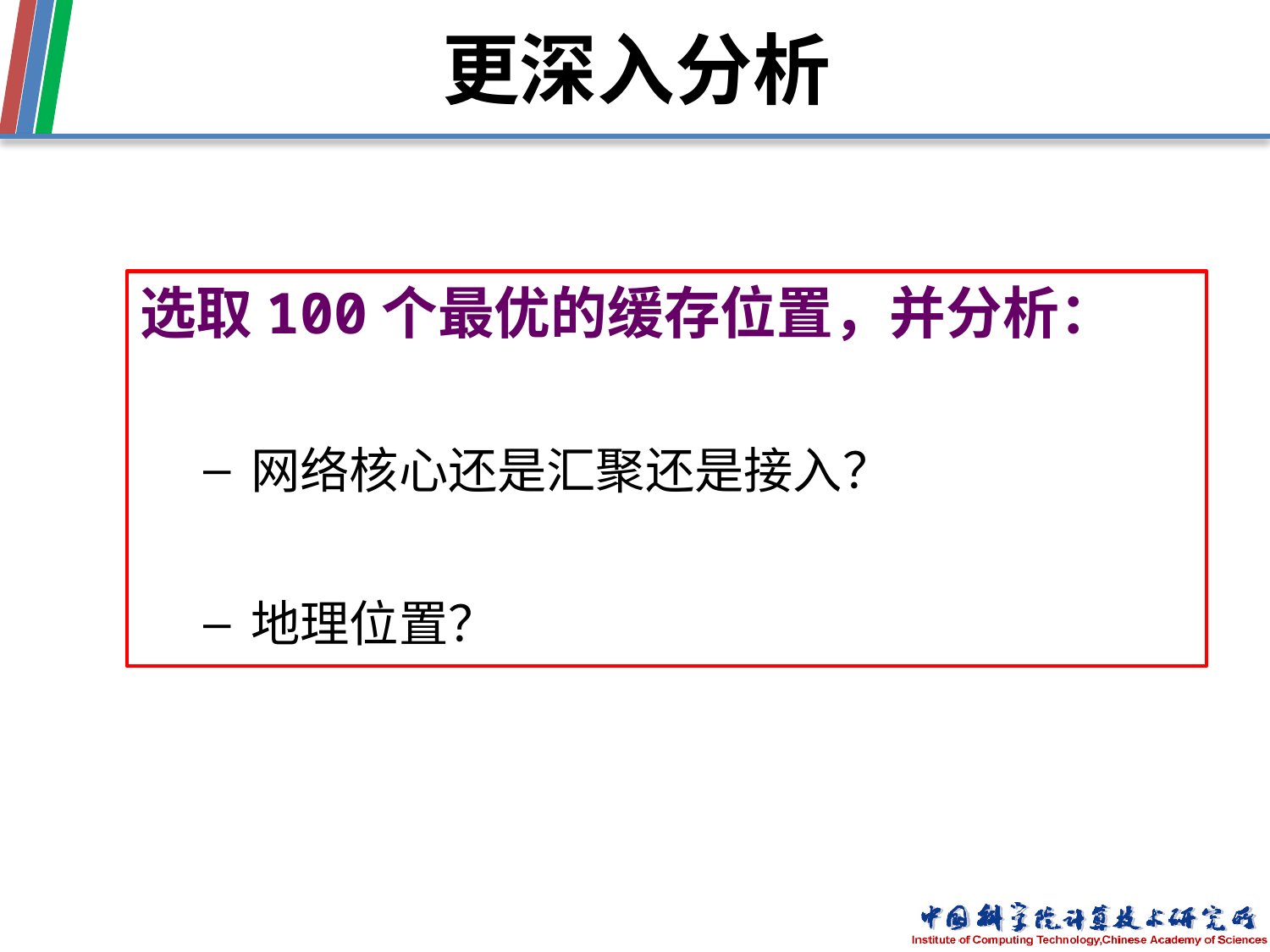

# 更深入分析
选取100个最优的缓存位置，并分析：

网络核心还是汇聚还是接入？

地理位置？